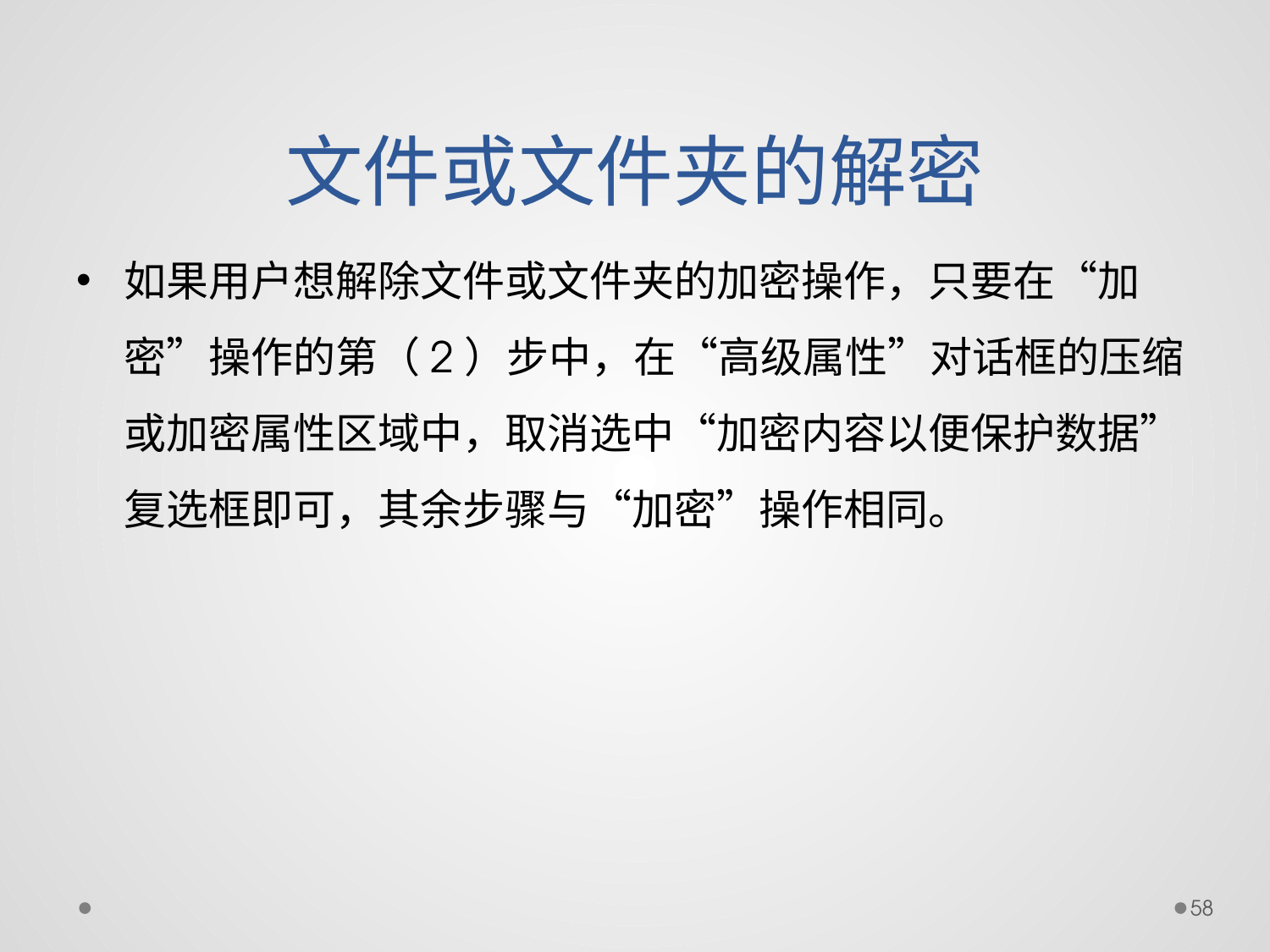

# 文件或文件夹的解密
如果用户想解除文件或文件夹的加密操作，只要在“加密”操作的第（2）步中，在“高级属性”对话框的压缩或加密属性区域中，取消选中“加密内容以便保护数据”复选框即可，其余步骤与“加密”操作相同。
58